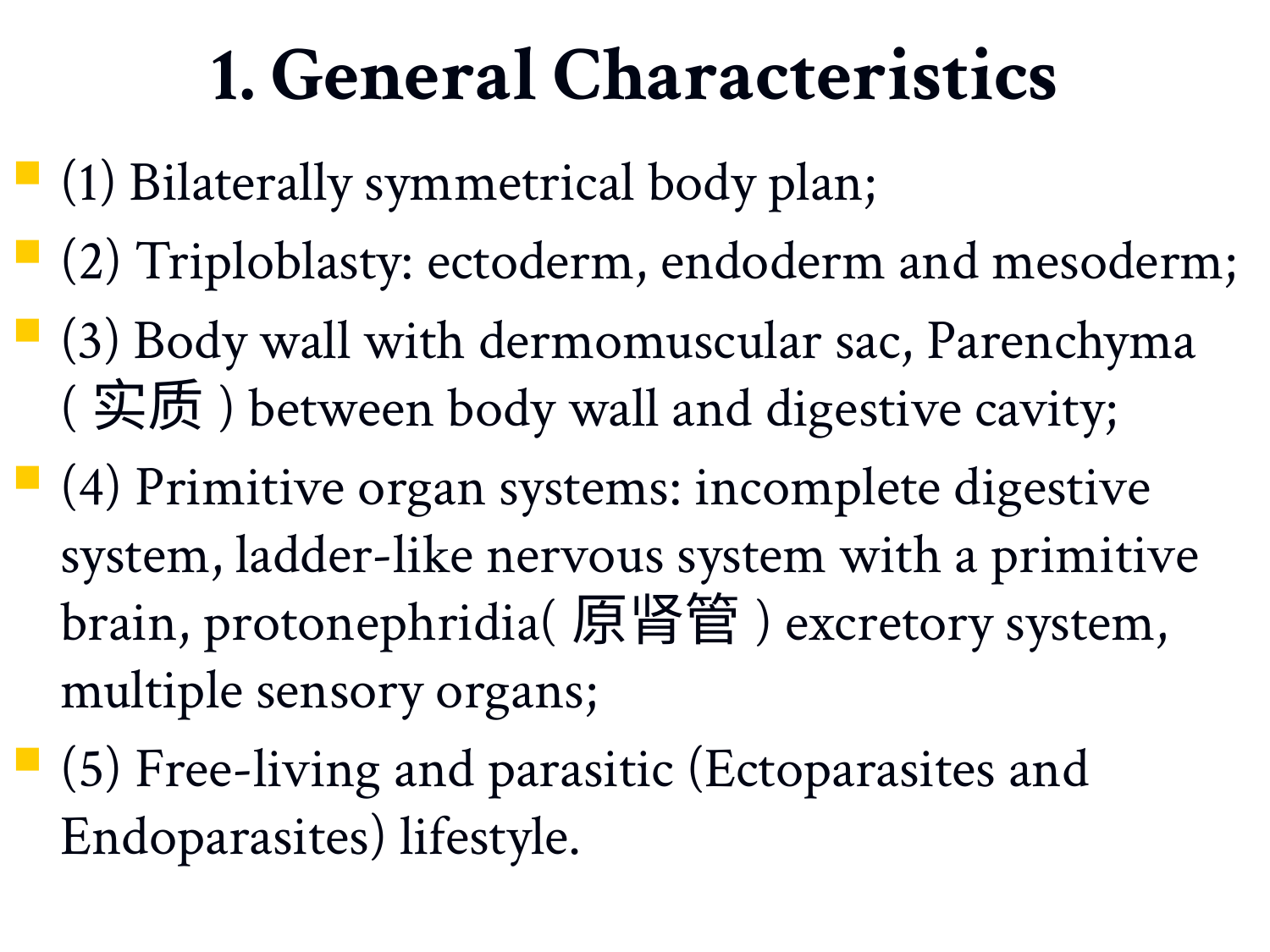

# 1. General Characteristics
(1) Bilaterally symmetrical body plan;
(2) Triploblasty: ectoderm, endoderm and mesoderm;
(3) Body wall with dermomuscular sac, Parenchyma    (实质) between body wall and digestive cavity;
(4) Primitive organ systems: incomplete digestive system, ladder-like nervous system with a primitive brain, protonephridia(原肾管) excretory system, multiple sensory organs;
(5) Free-living and parasitic (Ectoparasites and Endoparasites) lifestyle.